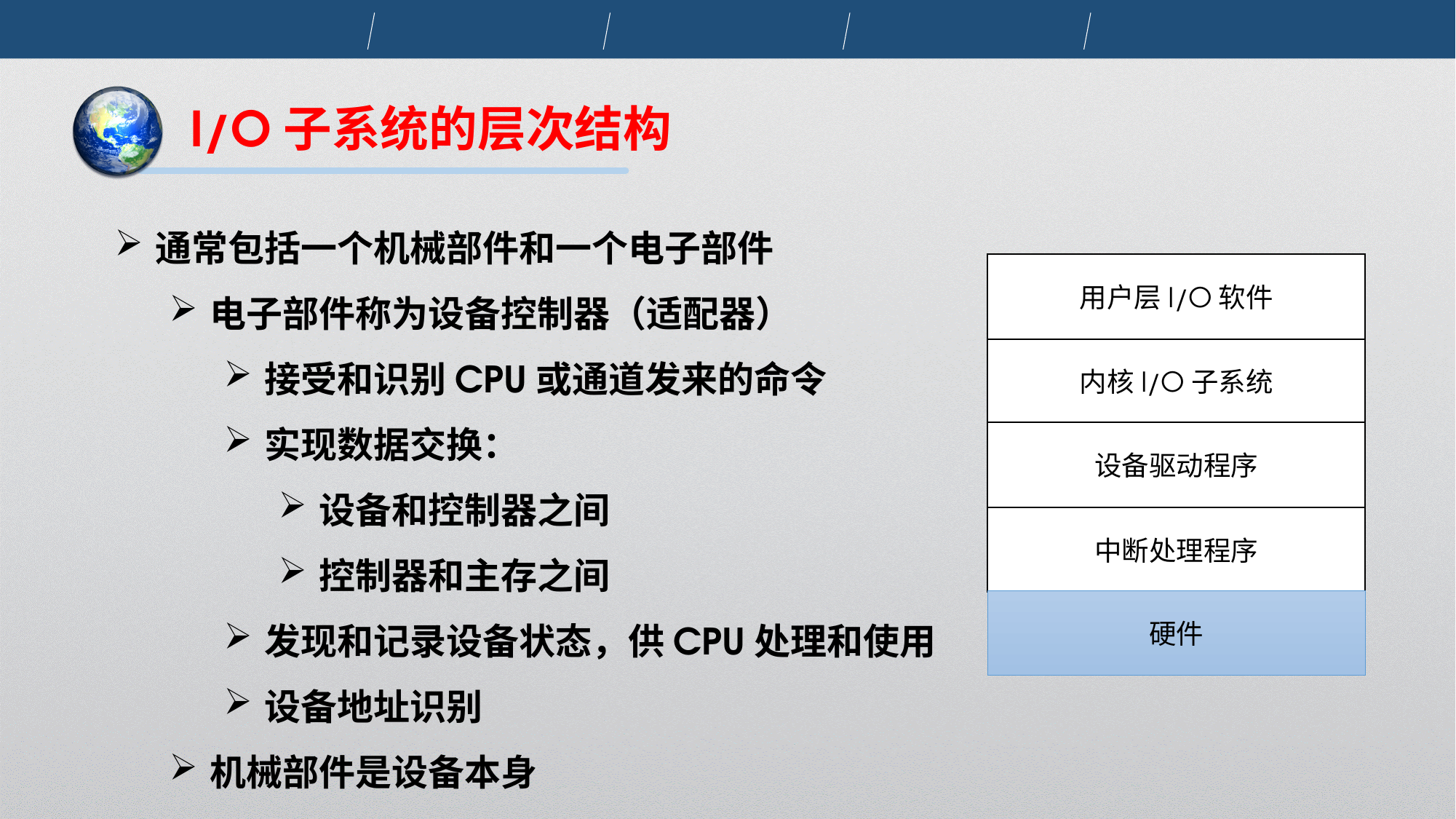

I/O子系统的层次结构
通常包括一个机械部件和一个电子部件
电子部件称为设备控制器（适配器）
接受和识别CPU或通道发来的命令
实现数据交换：
设备和控制器之间
控制器和主存之间
发现和记录设备状态，供CPU处理和使用
设备地址识别
机械部件是设备本身
用户层I/O软件
内核I/O子系统
设备驱动程序
中断处理程序
硬件